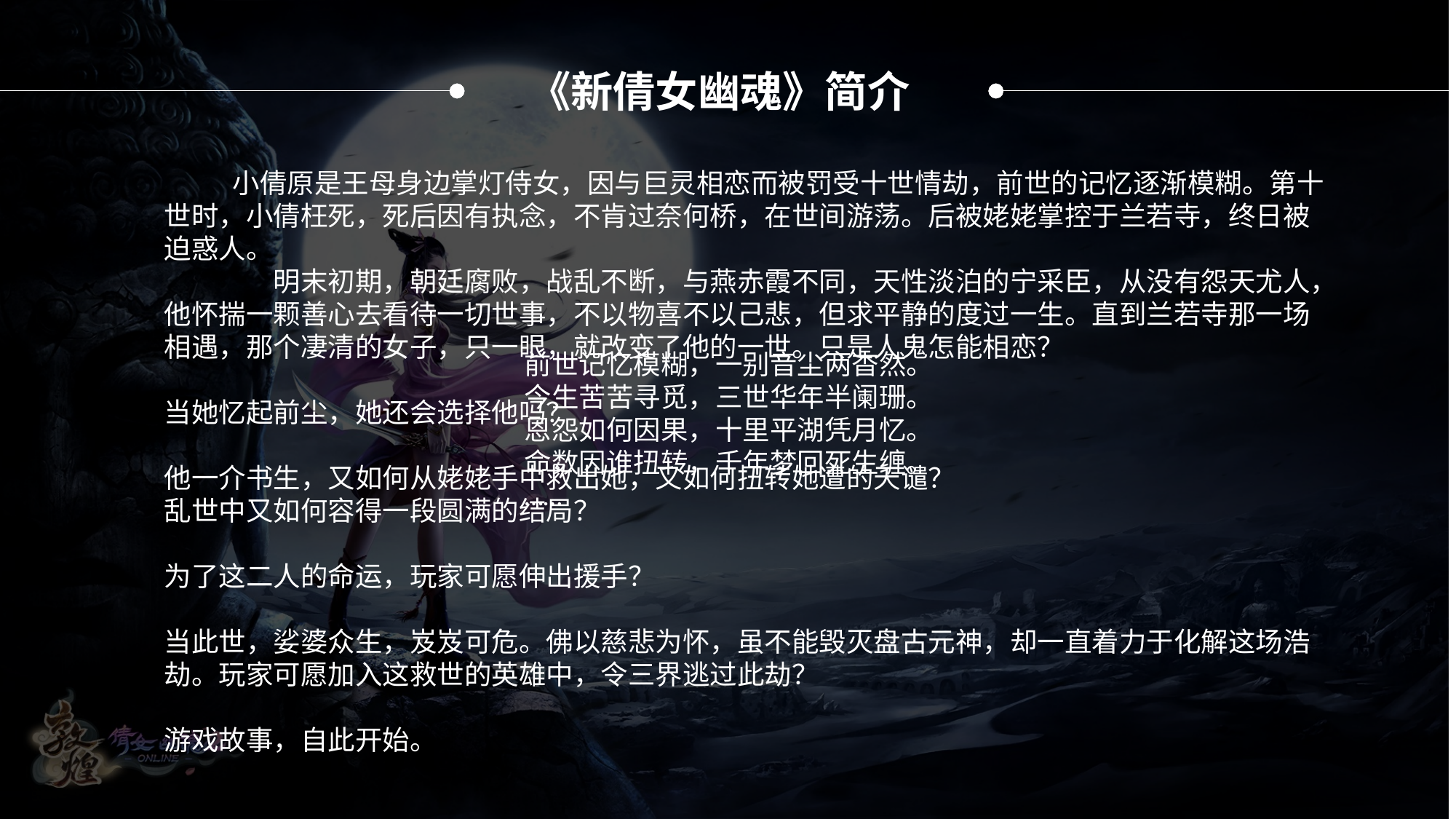

《新倩女幽魂》简介
          小倩原是王母身边掌灯侍女，因与巨灵相恋而被罚受十世情劫，前世的记忆逐渐模糊。第十世时，小倩枉死，死后因有执念，不肯过奈何桥，在世间游荡。后被姥姥掌控于兰若寺，终日被迫惑人。
	明末初期，朝廷腐败，战乱不断，与燕赤霞不同，天性淡泊的宁采臣，从没有怨天尤人，他怀揣一颗善心去看待一切世事，不以物喜不以己悲，但求平静的度过一生。直到兰若寺那一场相遇，那个凄清的女子，只一眼，就改变了他的一世。只是人鬼怎能相恋？

当她忆起前尘，她还会选择他吗？

他一介书生，又如何从姥姥手中救出她，又如何扭转她遭的天谴？
乱世中又如何容得一段圆满的结局？

为了这二人的命运，玩家可愿伸出援手？

当此世，娑婆众生，岌岌可危。佛以慈悲为怀，虽不能毁灭盘古元神，却一直着力于化解这场浩劫。玩家可愿加入这救世的英雄中，令三界逃过此劫？

游戏故事，自此开始。
前世记忆模糊，一别音尘两杳然。
今生苦苦寻觅，三世华年半阑珊。
恩怨如何因果，十里平湖凭月忆。
命数因谁扭转，千年梦回死生缠。
……